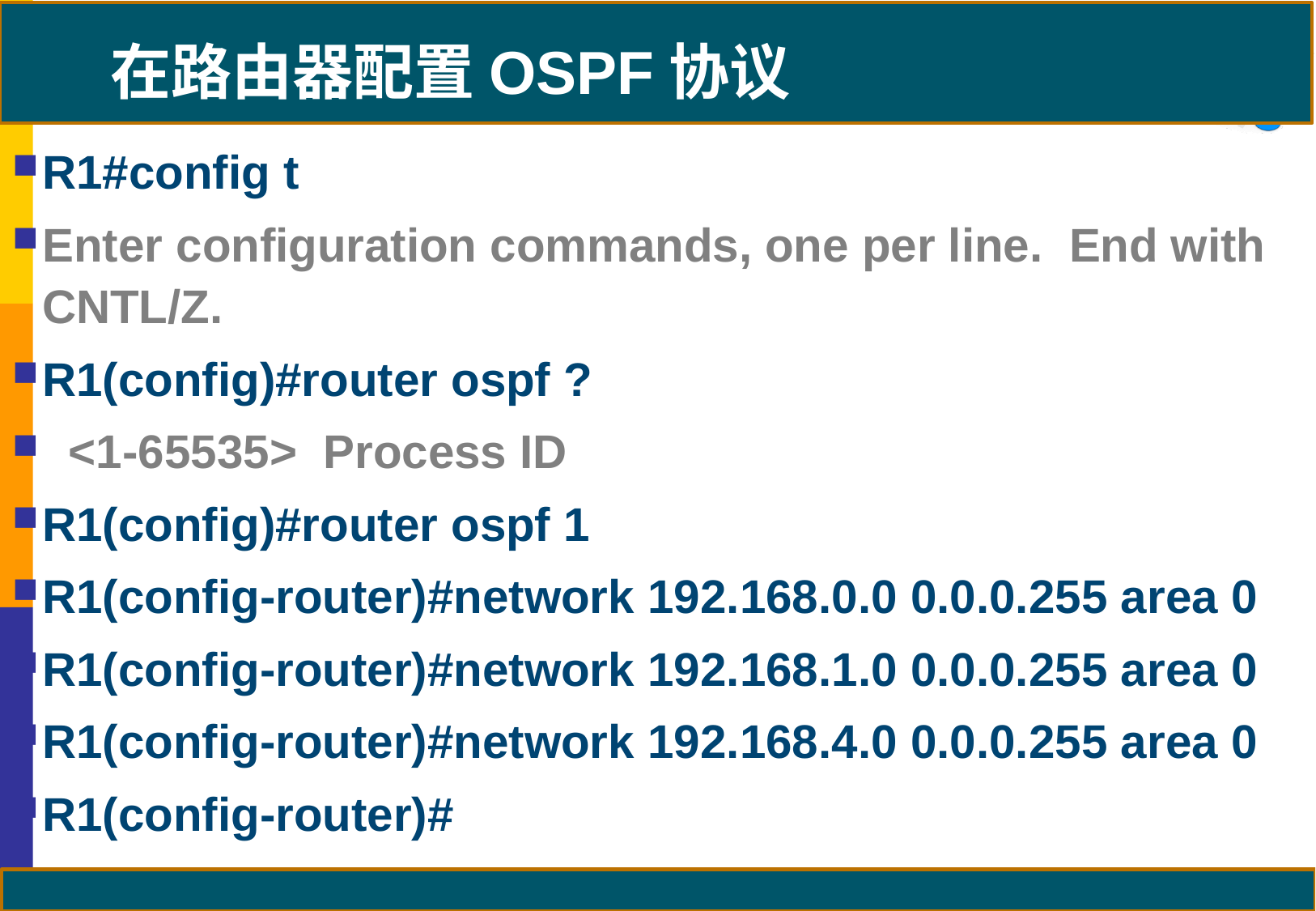

# 在路由器配置OSPF协议
R1#config t
Enter configuration commands, one per line.  End with CNTL/Z.
R1(config)#router ospf ?
  <1-65535>  Process ID
R1(config)#router ospf 1
R1(config-router)#network 192.168.0.0 0.0.0.255 area 0
R1(config-router)#network 192.168.1.0 0.0.0.255 area 0
R1(config-router)#network 192.168.4.0 0.0.0.255 area 0
R1(config-router)#